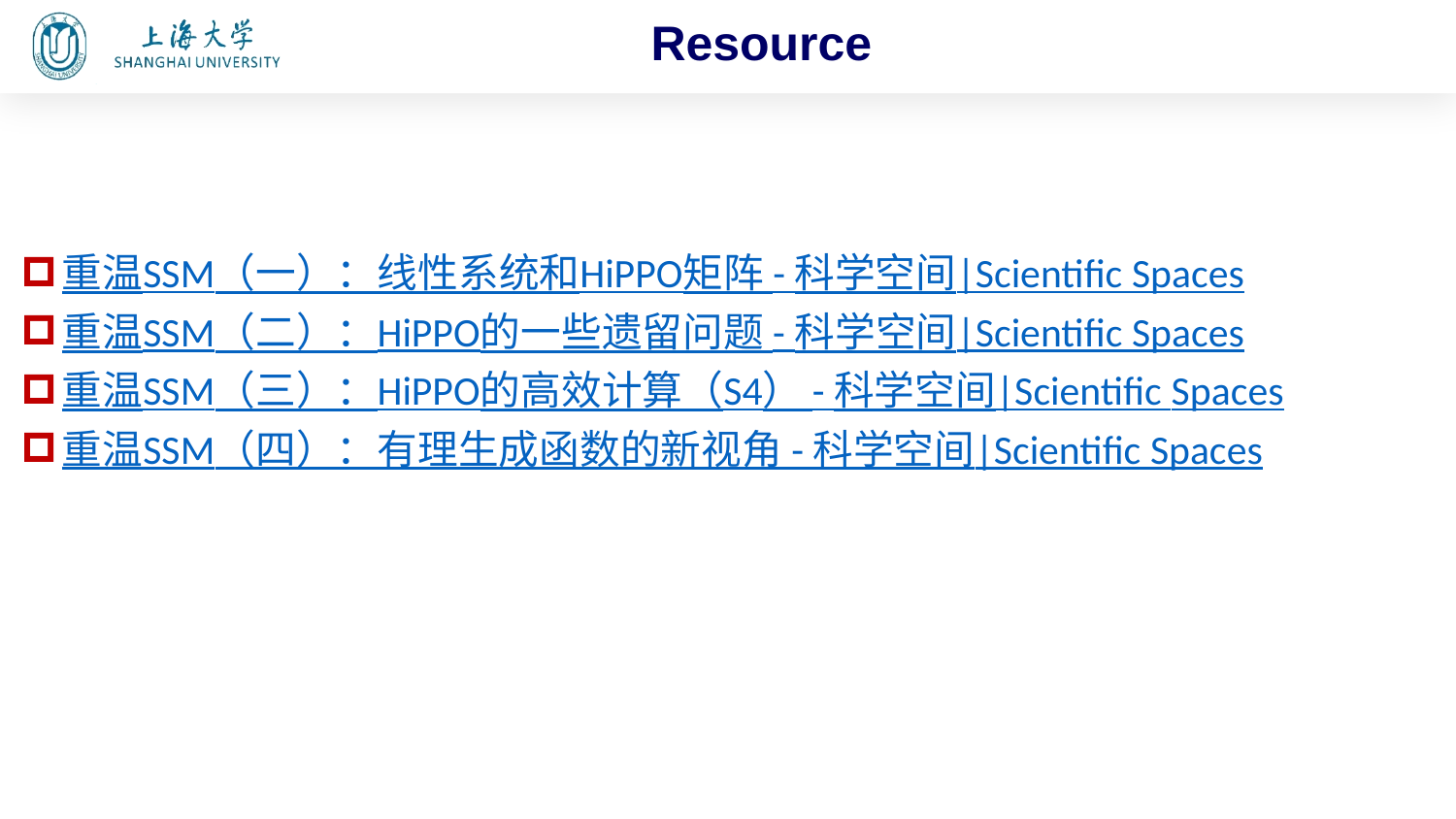

Resource
重温SSM（一）：线性系统和HiPPO矩阵 - 科学空间|Scientific Spaces
重温SSM（二）：HiPPO的一些遗留问题 - 科学空间|Scientific Spaces
重温SSM（三）：HiPPO的高效计算（S4） - 科学空间|Scientific Spaces
重温SSM（四）：有理生成函数的新视角 - 科学空间|Scientific Spaces